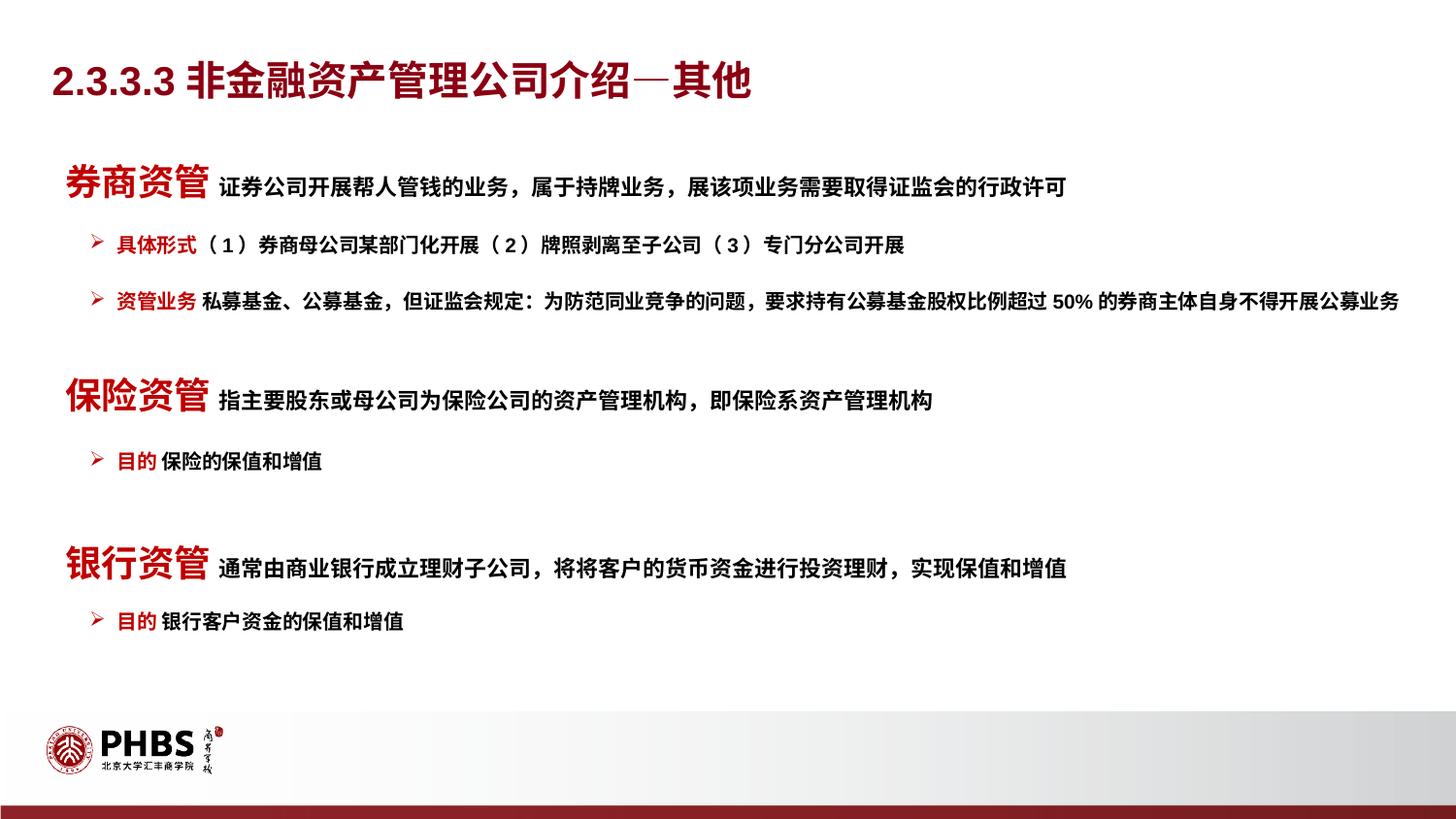

2.3.3.3非金融资产管理公司介绍—其他
券商资管 证券公司开展帮人管钱的业务，属于持牌业务，展该项业务需要取得证监会的行政许可
具体形式（1）券商母公司某部门化开展（2）牌照剥离至子公司（3）专门分公司开展
资管业务 私募基金、公募基金，但证监会规定：为防范同业竞争的问题，要求持有公募基金股权比例超过50%的券商主体自身不得开展公募业务
保险资管 指主要股东或母公司为保险公司的资产管理机构，即保险系资产管理机构
目的 保险的保值和增值
银行资管 通常由商业银行成立理财子公司，将将客户的货币资金进行投资理财，实现保值和增值
目的 银行客户资金的保值和增值